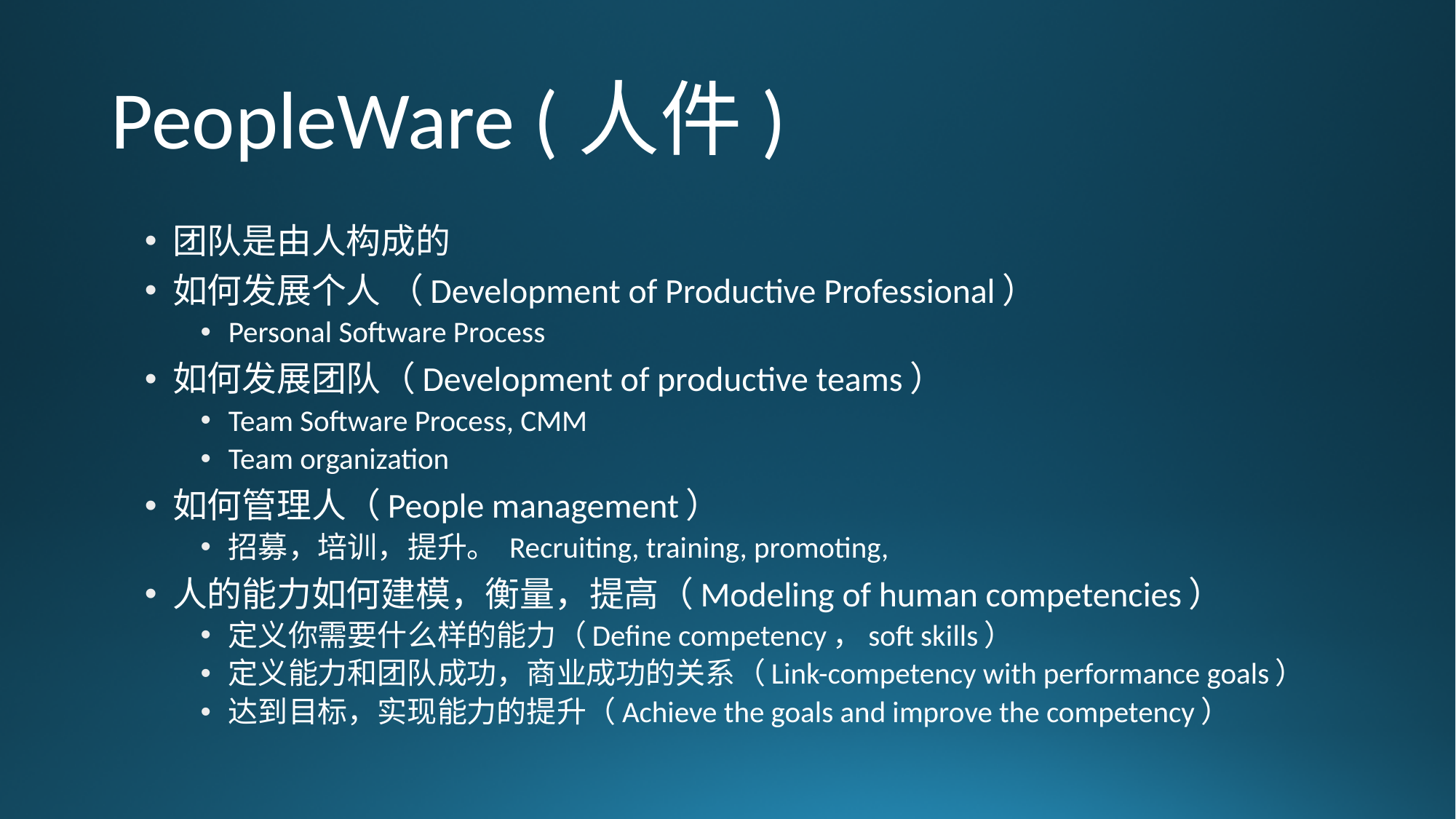

# PeopleWare (人件)
团队是由人构成的
如何发展个人 （Development of Productive Professional）
Personal Software Process
如何发展团队（Development of productive teams）
Team Software Process, CMM
Team organization
如何管理人（People management）
招募，培训，提升。 Recruiting, training, promoting,
人的能力如何建模，衡量，提高（Modeling of human competencies）
定义你需要什么样的能力（Define competency，soft skills）
定义能力和团队成功，商业成功的关系（Link-competency with performance goals）
达到目标，实现能力的提升（Achieve the goals and improve the competency）